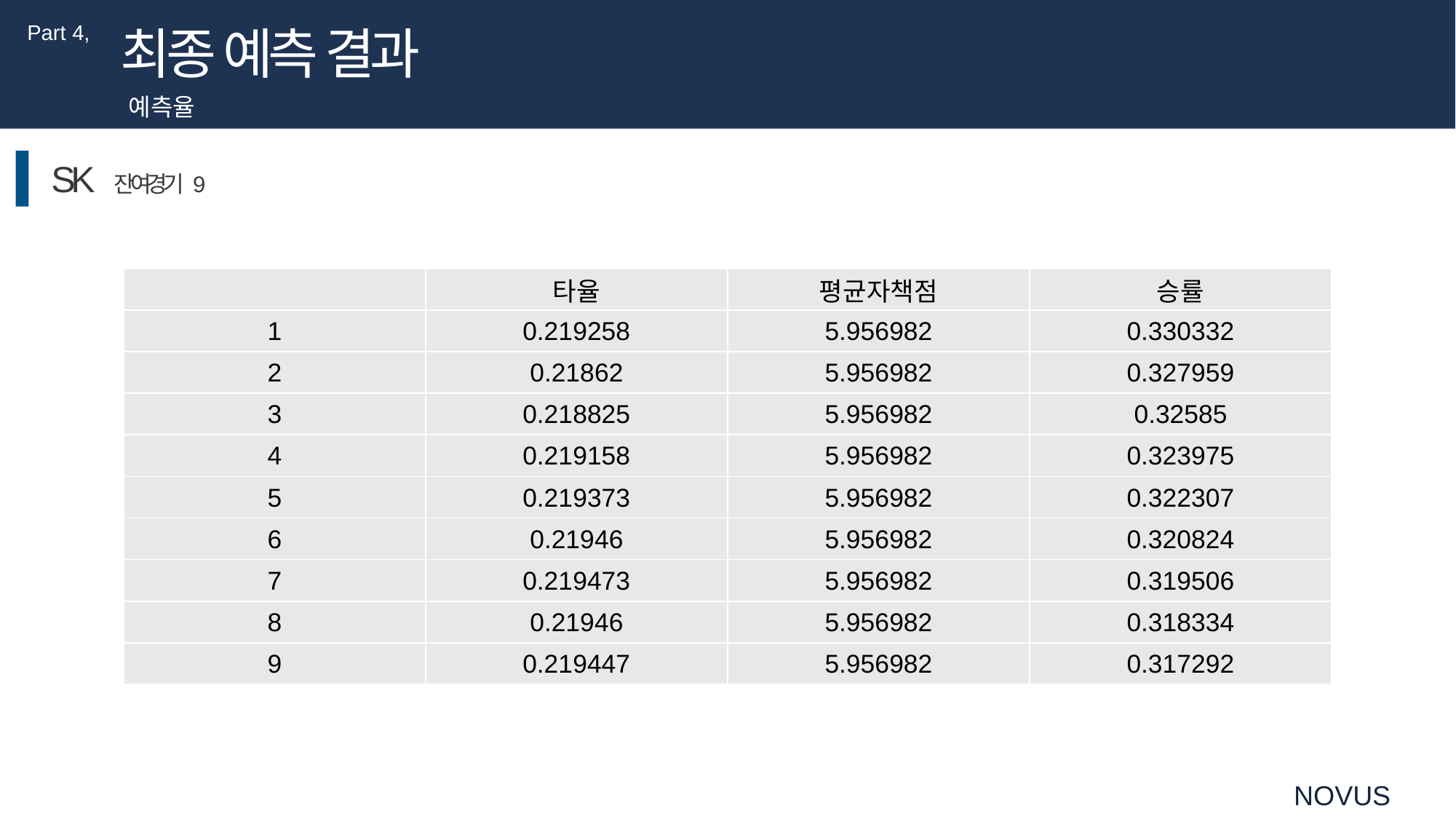

Part 4,
최종 예측 결과
예측율

SK 잔여경기  9
|  | 타율 | 평균자책점 | 승률 |
| --- | --- | --- | --- |
| 1 | 0.219258 | 5.956982 | 0.330332 |
| 2 | 0.21862 | 5.956982 | 0.327959 |
| 3 | 0.218825 | 5.956982 | 0.32585 |
| 4 | 0.219158 | 5.956982 | 0.323975 |
| 5 | 0.219373 | 5.956982 | 0.322307 |
| 6 | 0.21946 | 5.956982 | 0.320824 |
| 7 | 0.219473 | 5.956982 | 0.319506 |
| 8 | 0.21946 | 5.956982 | 0.318334 |
| 9 | 0.219447 | 5.956982 | 0.317292 |
NOVUS